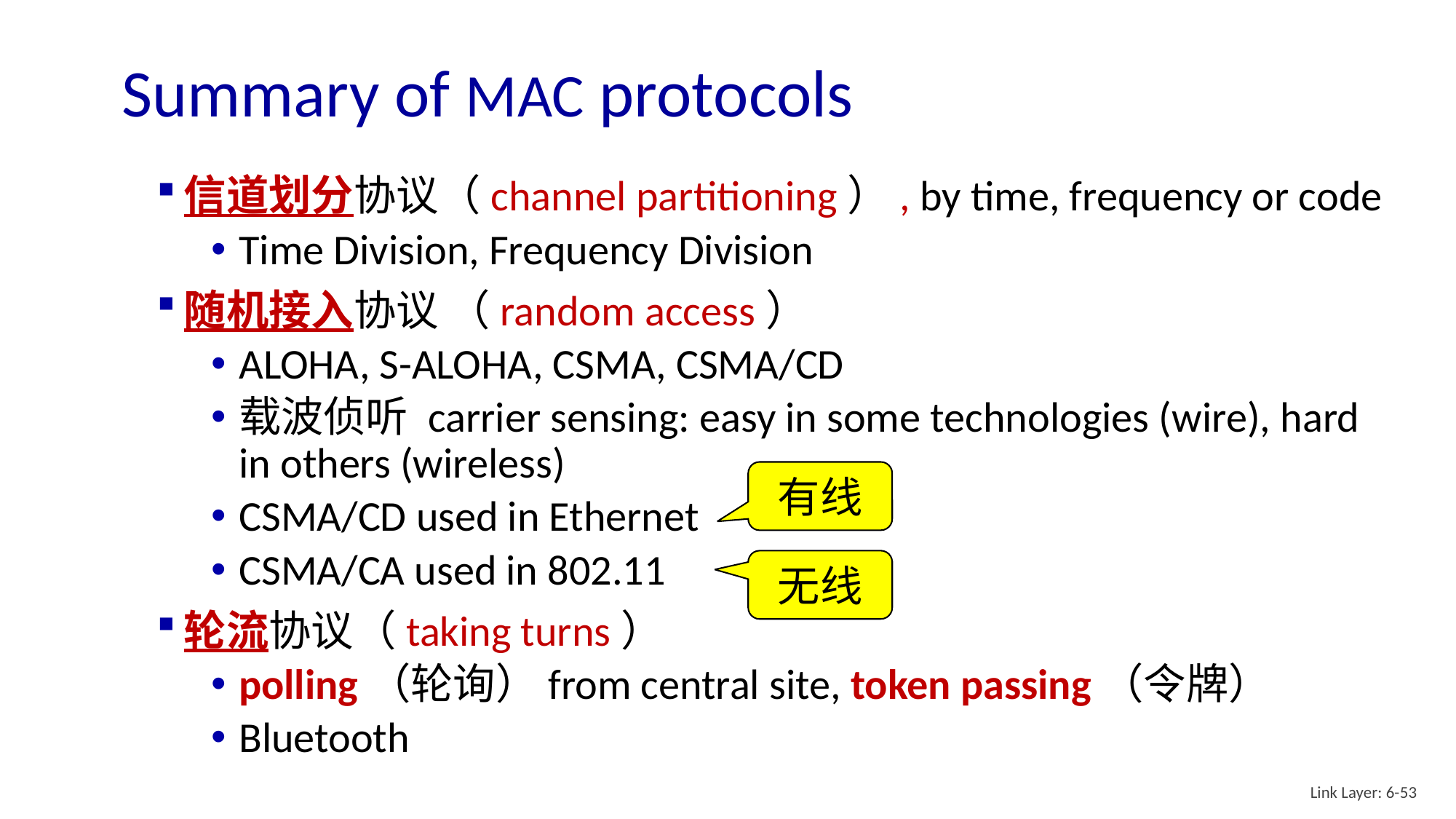

# Summary of MAC protocols
信道划分协议（channel partitioning）, by time, frequency or code
Time Division, Frequency Division
随机接入协议 （random access）
ALOHA, S-ALOHA, CSMA, CSMA/CD
载波侦听 carrier sensing: easy in some technologies (wire), hard in others (wireless)
CSMA/CD used in Ethernet
CSMA/CA used in 802.11
轮流协议（taking turns）
polling（轮询）from central site, token passing（令牌）
Bluetooth
有线
无线
Link Layer: 6-53